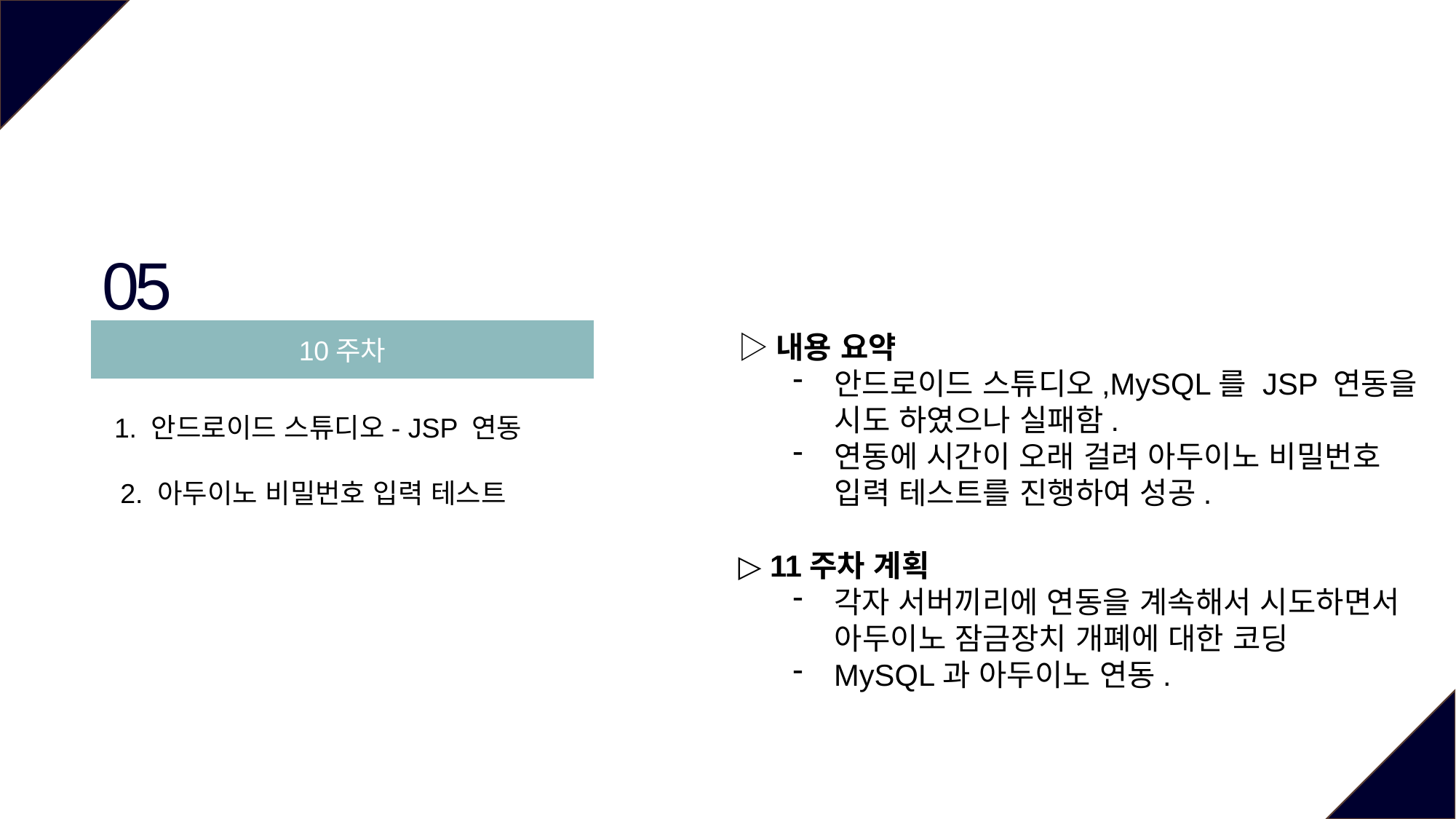

05
10주차
▷내용 요약
안드로이드 스튜디오,MySQL를 JSP 연동을
    시도 하였으나 실패함.
연동에 시간이 오래 걸려 아두이노 비밀번호
    입력 테스트를 진행하여 성공.

▷ 11주차 계획
각자 서버끼리에 연동을 계속해서 시도하면서
    아두이노 잠금장치 개폐에 대한 코딩
MySQL과 아두이노 연동.
1. 안드로이드 스튜디오- JSP 연동
2. 아두이노 비밀번호 입력 테스트